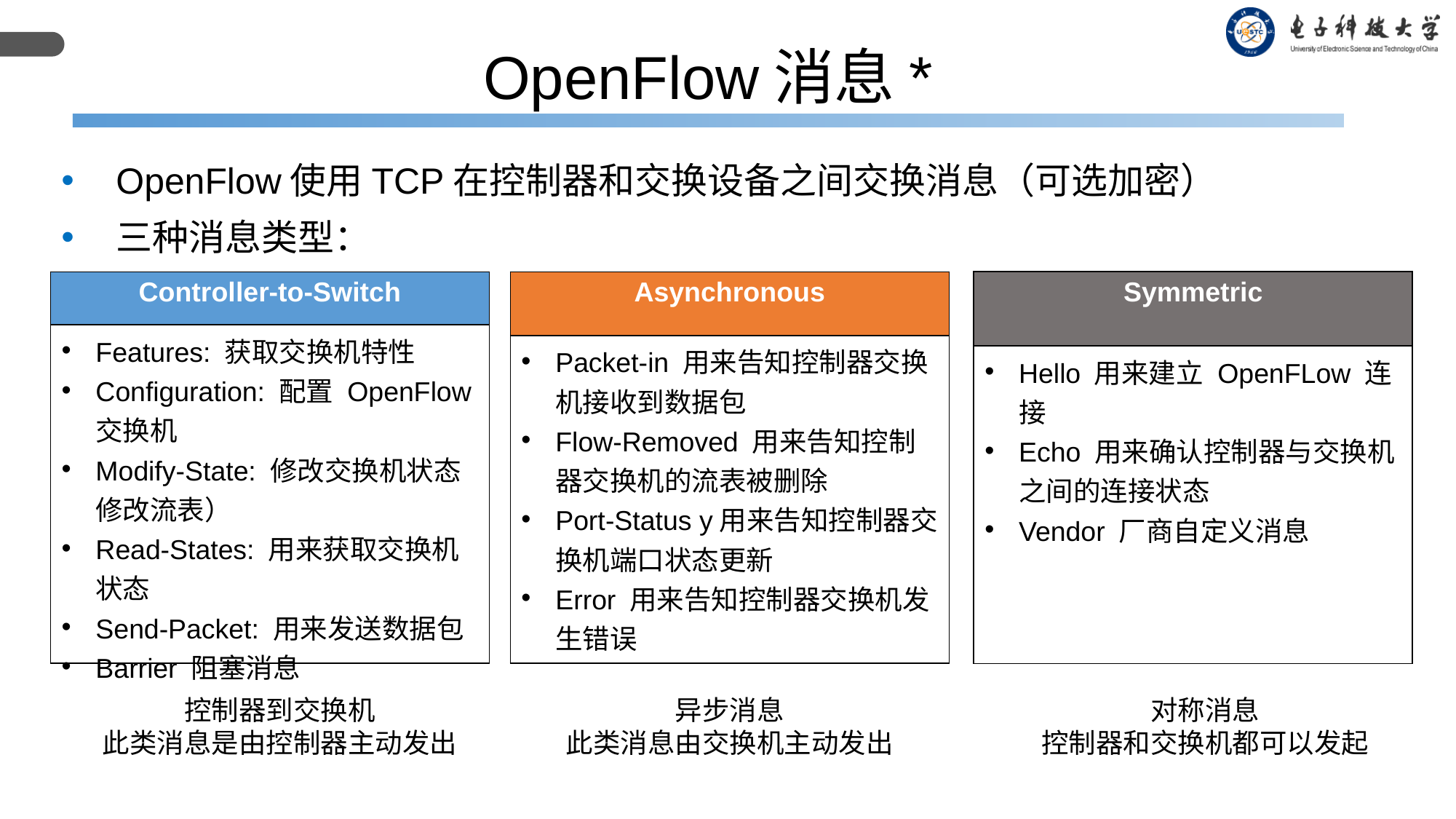

OpenFlow消息*

OpenFlow使用TCP在控制器和交换设备之间交换消息（可选加密）
三种消息类型：

| Symmetric |
| --- |
| Hello 用来建立 OpenFLow 连接 Echo 用来确认控制器与交换机之间的连接状态 Vendor 厂商自定义消息 |
| Controller-to-Switch |
| --- |
| Features: 获取交换机特性 Configuration: 配置 OpenFlow 交换机 Modify-State: 修改交换机状态修改流表） Read-States: 用来获取交换机状态 Send-Packet: 用来发送数据包 Barrier 阻塞消息 |
| Asynchronous |
| --- |
| Packet-in 用来告知控制器交换机接收到数据包 Flow-Removed 用来告知控制器交换机的流表被删除 Port-Status y用来告知控制器交换机端口状态更新 Error 用来告知控制器交换机发生错误 |
异步消息
此类消息由交换机主动发出
对称消息
控制器和交换机都可以发起
控制器到交换机
此类消息是由控制器主动发出